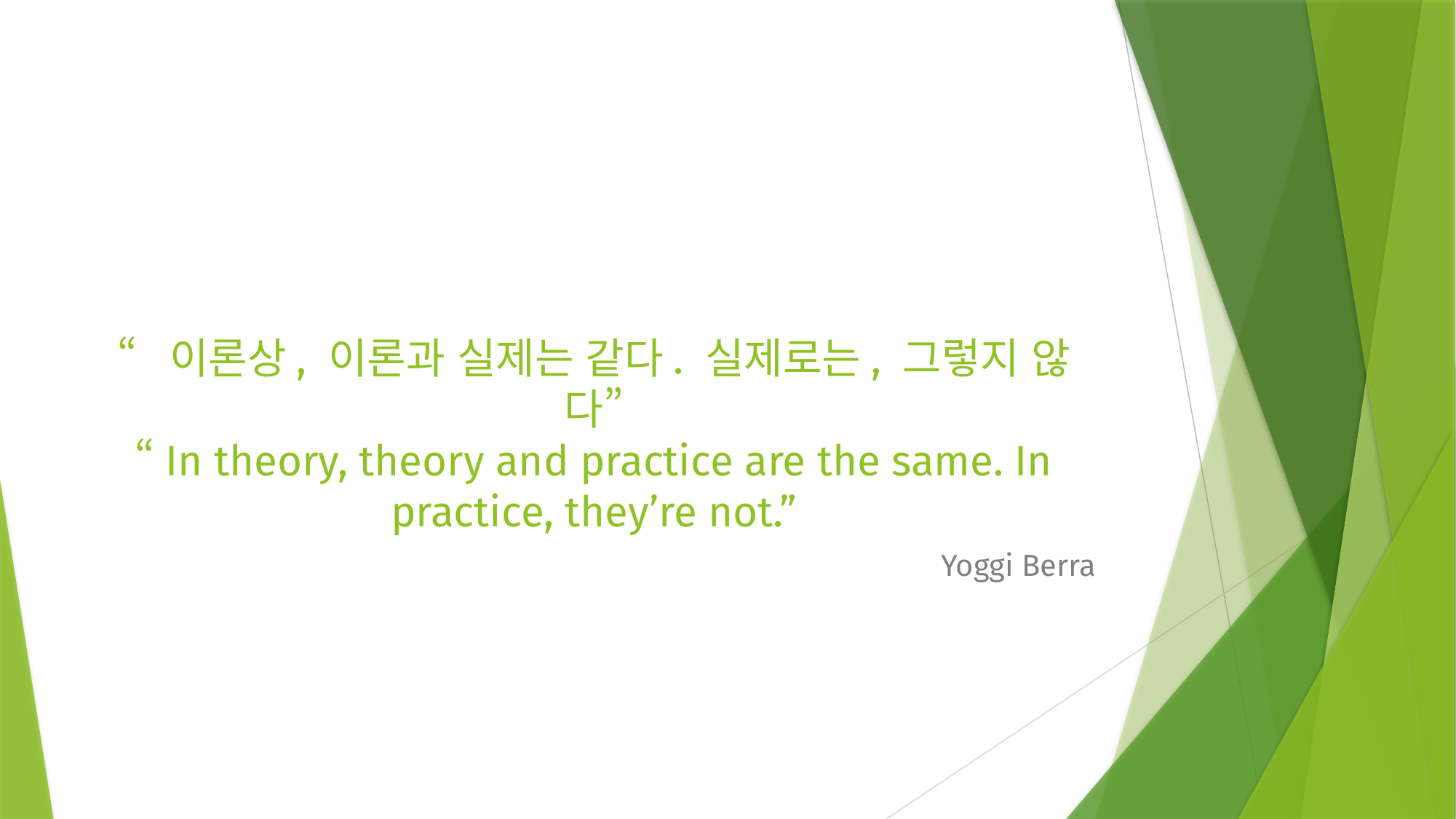

# “이론상, 이론과 실제는 같다. 실제로는, 그렇지 않다” “In theory, theory and practice are the same. In practice, they’re not.”
Yoggi Berra